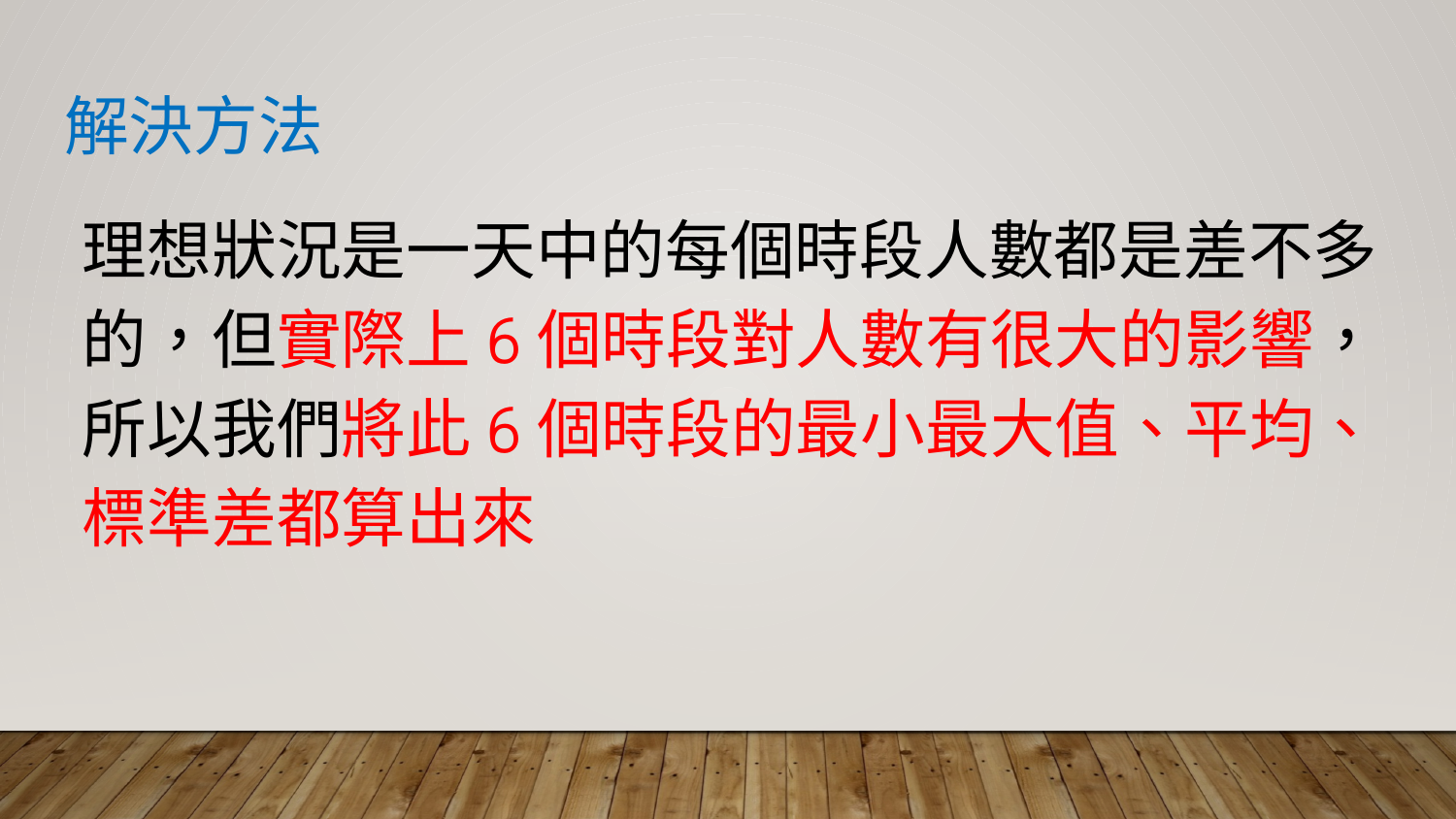

# 解決方法
理想狀況是一天中的每個時段人數都是差不多的，但實際上6個時段對人數有很大的影響，所以我們將此6個時段的最小最大值、平均、標準差都算出來